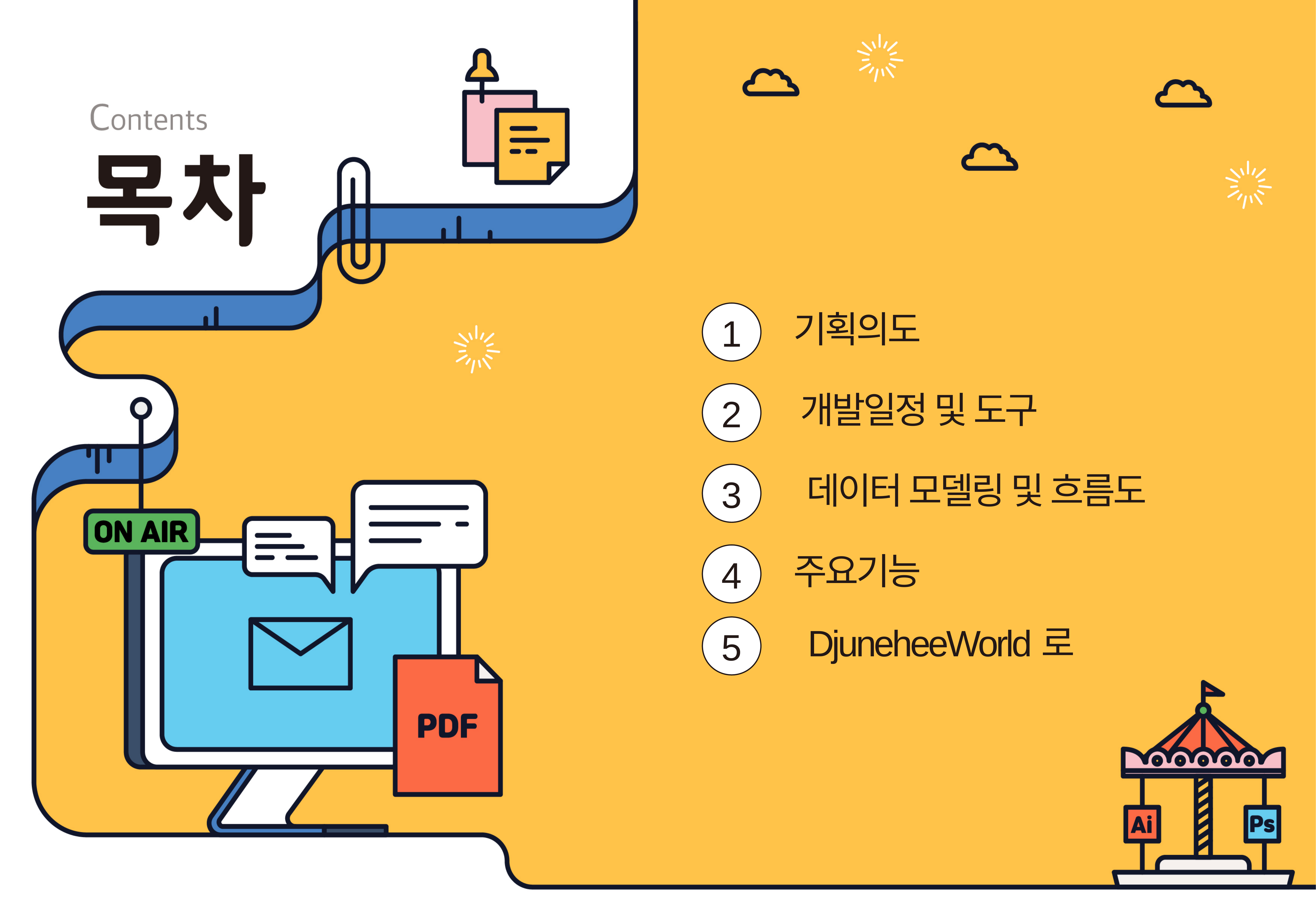

1
기획의도
2
개발일정 및 도구
3
데이터 모델링 및 흐름도
4
주요기능
5
DjuneheeWorld로